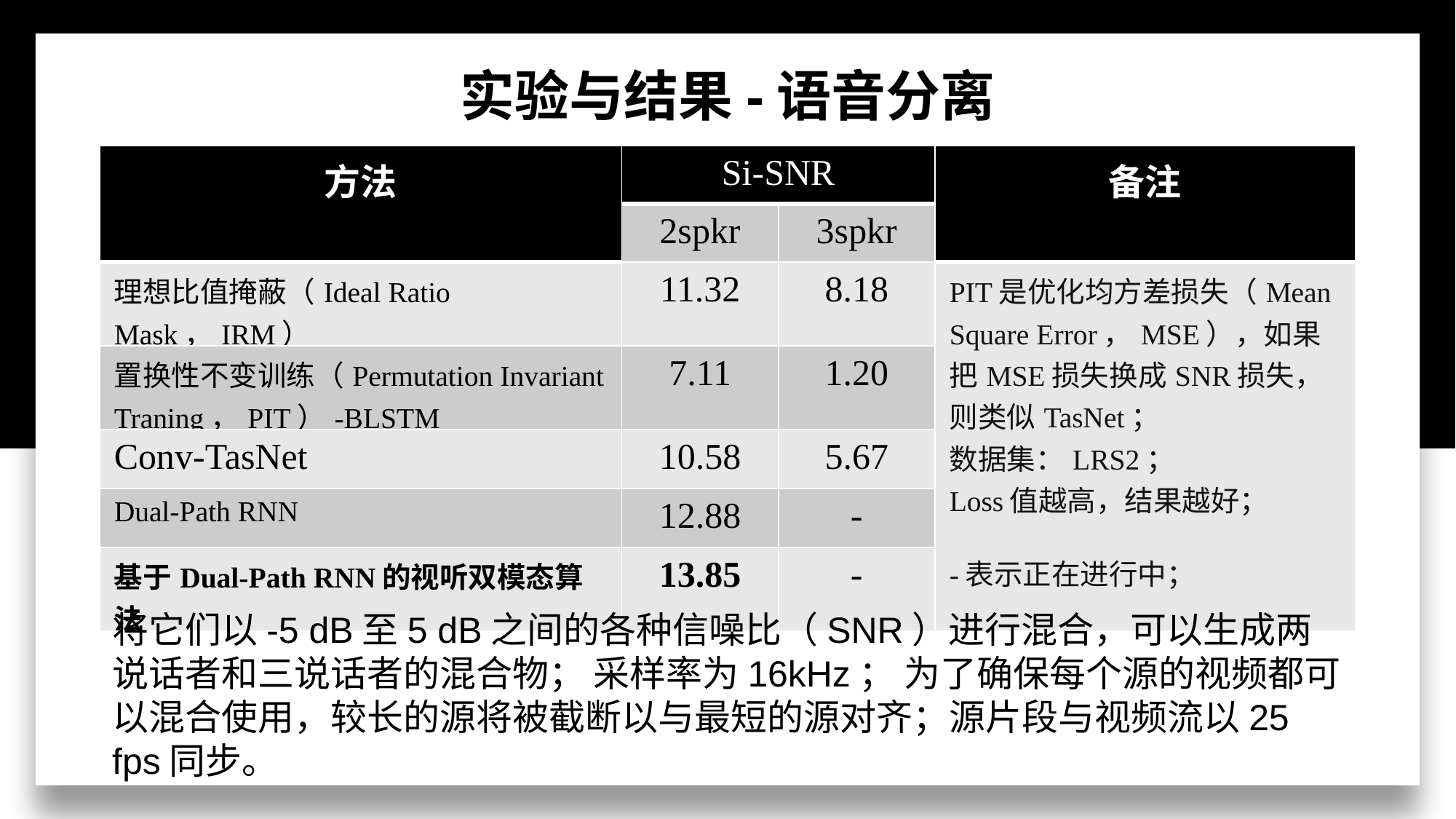

实验与结果-语音分离
| 方法 | Si-SNR |  | 备注 |
| --- | --- | --- | --- |
|  | 2spkr | 3spkr |  |
| 理想比值掩蔽（Ideal Ratio Mask，IRM） | 11.32 | 8.18 | PIT是优化均方差损失（Mean Square Error，MSE），如果把MSE损失换成SNR损失，则类似TasNet； 数据集：LRS2； Loss值越高，结果越好； -表示正在进行中； |
| 置换性不变训练（Permutation Invariant Traning，PIT）-BLSTM | 7.11 | 1.20 | PIT是优化均方差损失（Mean Square Error，MSE），如果把MSE损失换成SNR损失，则类似TasNet |
| Conv-TasNet | 10.58 | 5.67 |  |
| Dual-Path RNN | 12.88 | - |  |
| 基于Dual-Path RNN的视听双模态算法 | 13.85 | - |  |
将它们以-5 dB至5 dB之间的各种信噪比（SNR）进行混合，可以生成两说话者和三说话者的混合物； 采样率为16kHz； 为了确保每个源的视频都可以混合使用，较长的源将被截断以与最短的源对齐；源片段与视频流以25 fps同步。